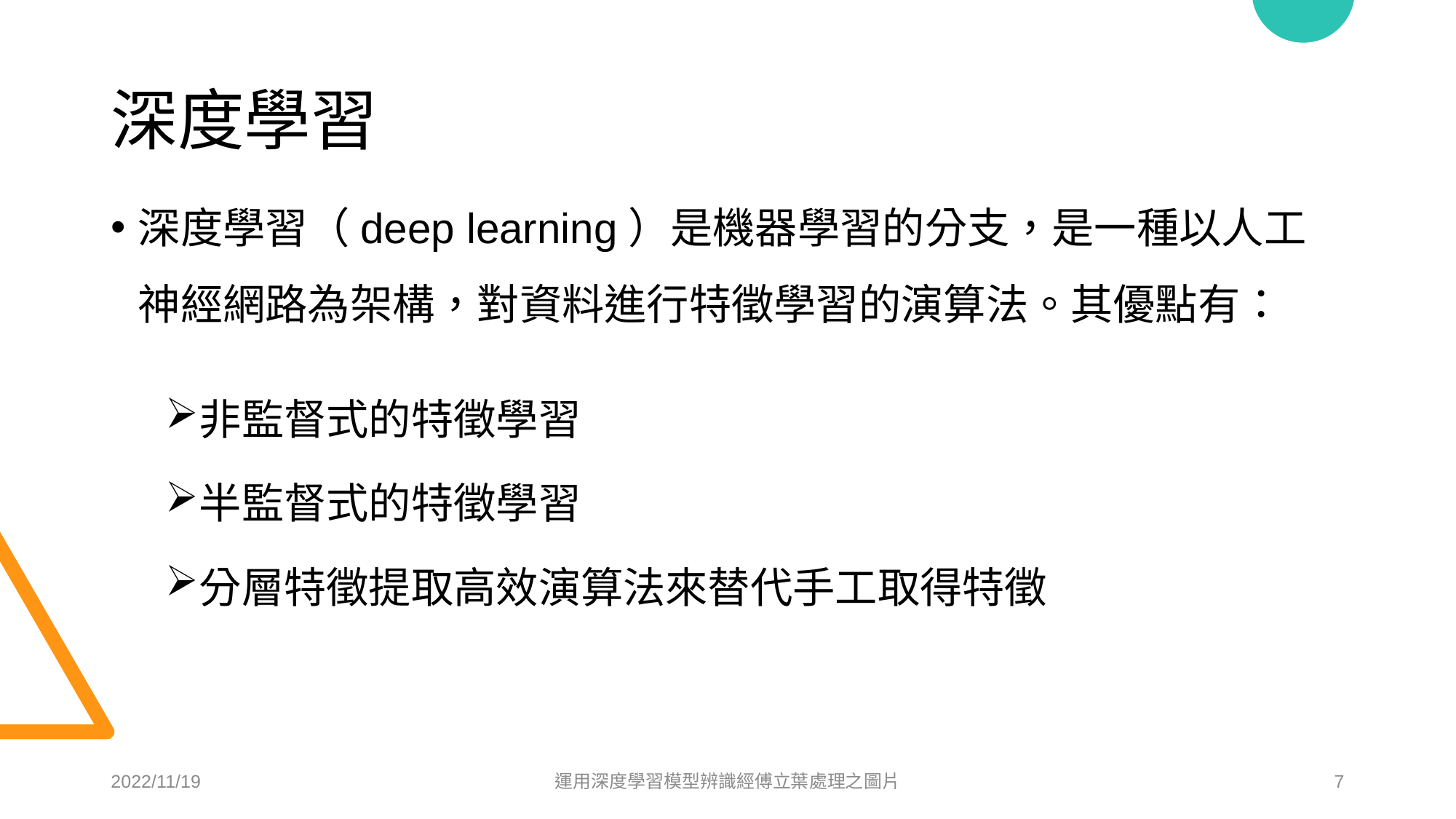

# 深度學習
深度學習（deep learning）是機器學習的分支，是一種以人工神經網路為架構，對資料進行特徵學習的演算法。其優點有：

非監督式的特徵學習
半監督式的特徵學習
分層特徵提取高效演算法來替代手工取得特徵
2022/11/19
運用深度學習模型辨識經傅立葉處理之圖片
7